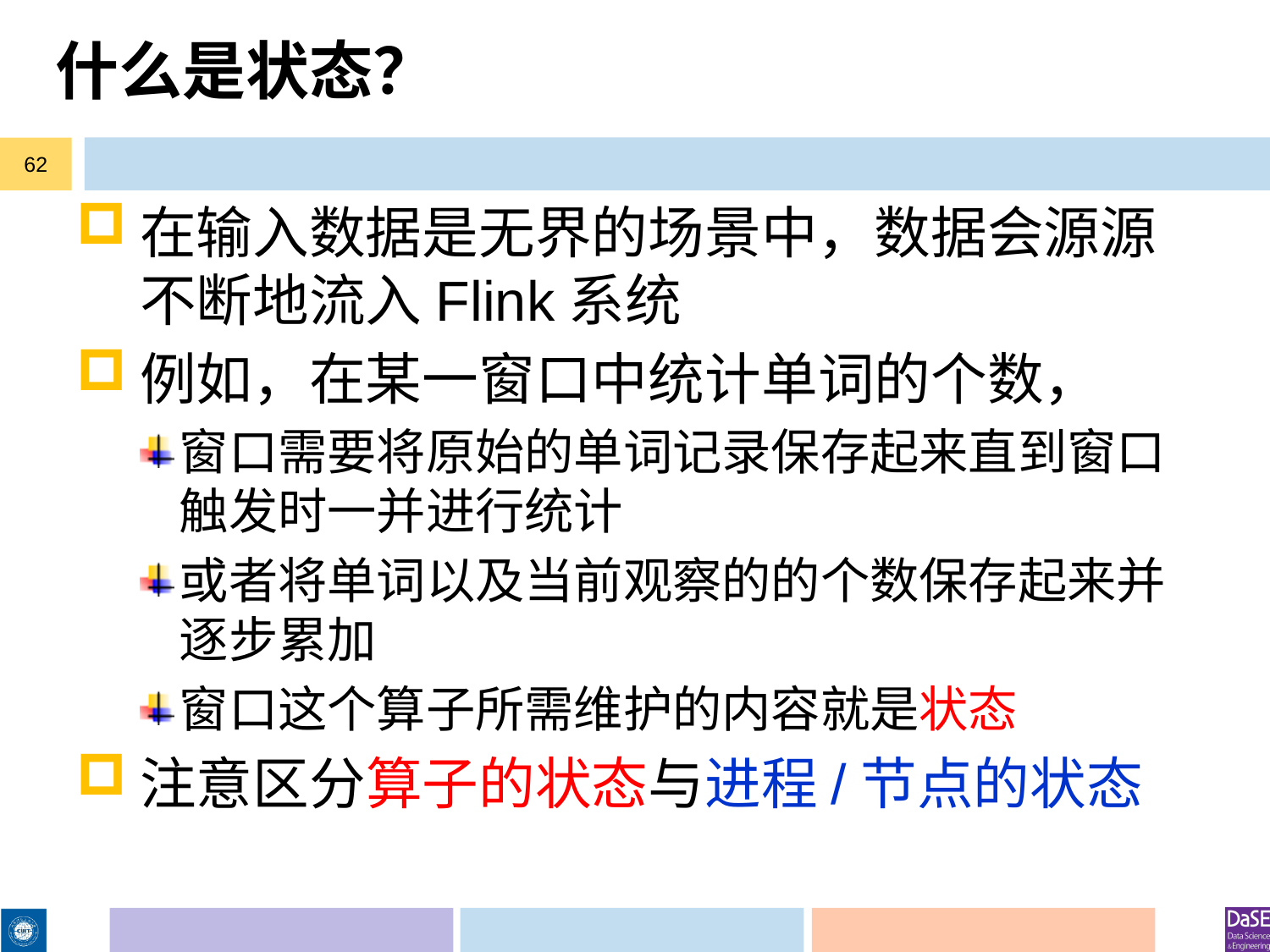

# 什么是状态？
62
在输入数据是无界的场景中，数据会源源不断地流入Flink系统
例如，在某一窗口中统计单词的个数，
窗口需要将原始的单词记录保存起来直到窗口触发时一并进行统计
或者将单词以及当前观察的的个数保存起来并逐步累加
窗口这个算子所需维护的内容就是状态
注意区分算子的状态与进程/节点的状态